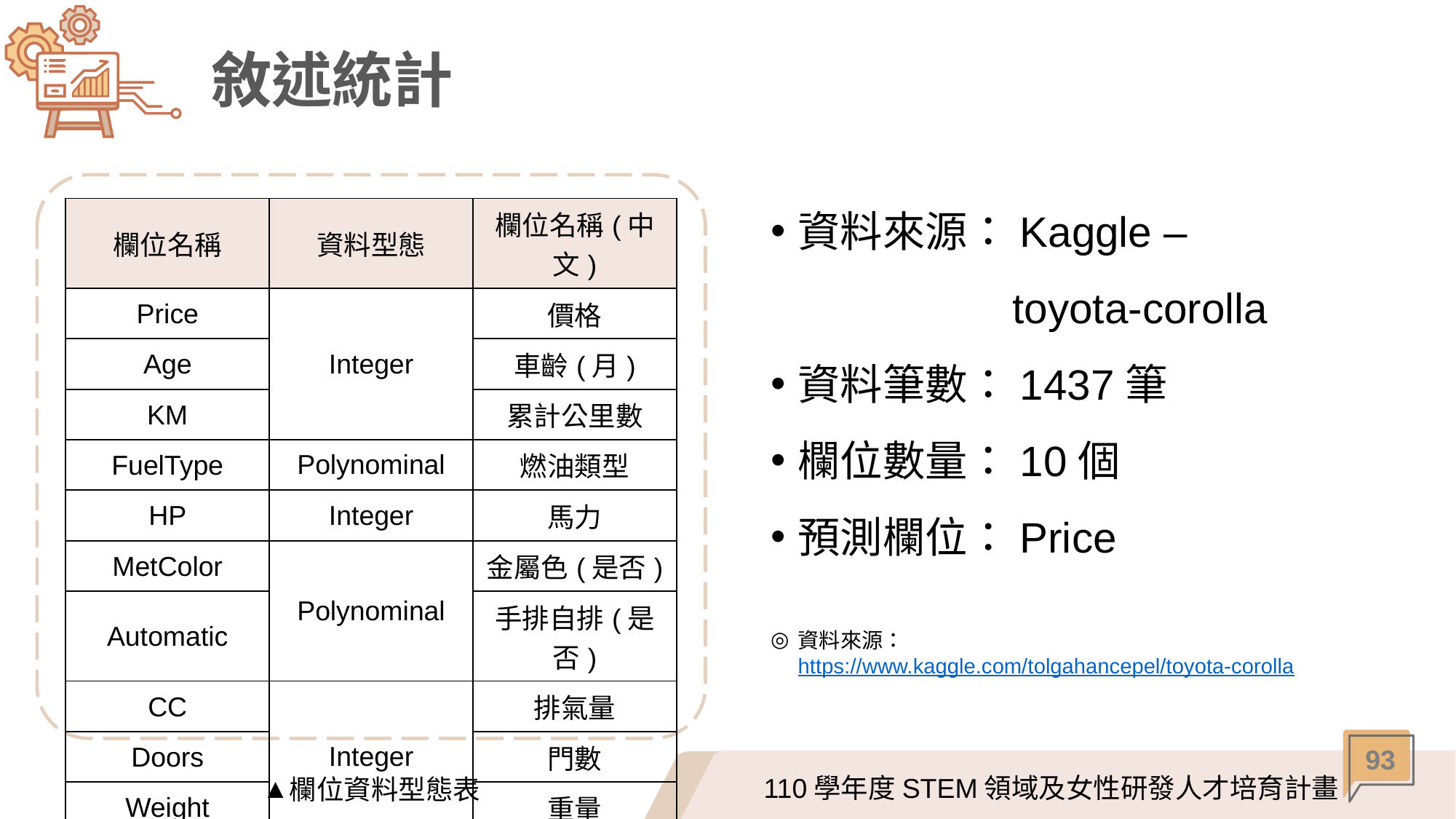

# 敘述統計
資料來源：Kaggle –
		  toyota-corolla
資料筆數：1437筆
欄位數量：10個
預測欄位：Price

| 欄位名稱 | 資料型態 | 欄位名稱(中文) |
| --- | --- | --- |
| Price | Integer | 價格 |
| Age |  | 車齡(月) |
| KM |  | 累計公里數 |
| FuelType | Polynominal | 燃油類型 |
| HP | Integer | 馬力 |
| MetColor | Polynominal | 金屬色(是否) |
| Automatic | Polynominal | 手排自排(是否) |
| CC | Integer | 排氣量 |
| Doors |  | 門數 |
| Weight |  | 重量 |
資料來源：https://www.kaggle.com/tolgahancepel/toyota-corolla
欄位資料型態表